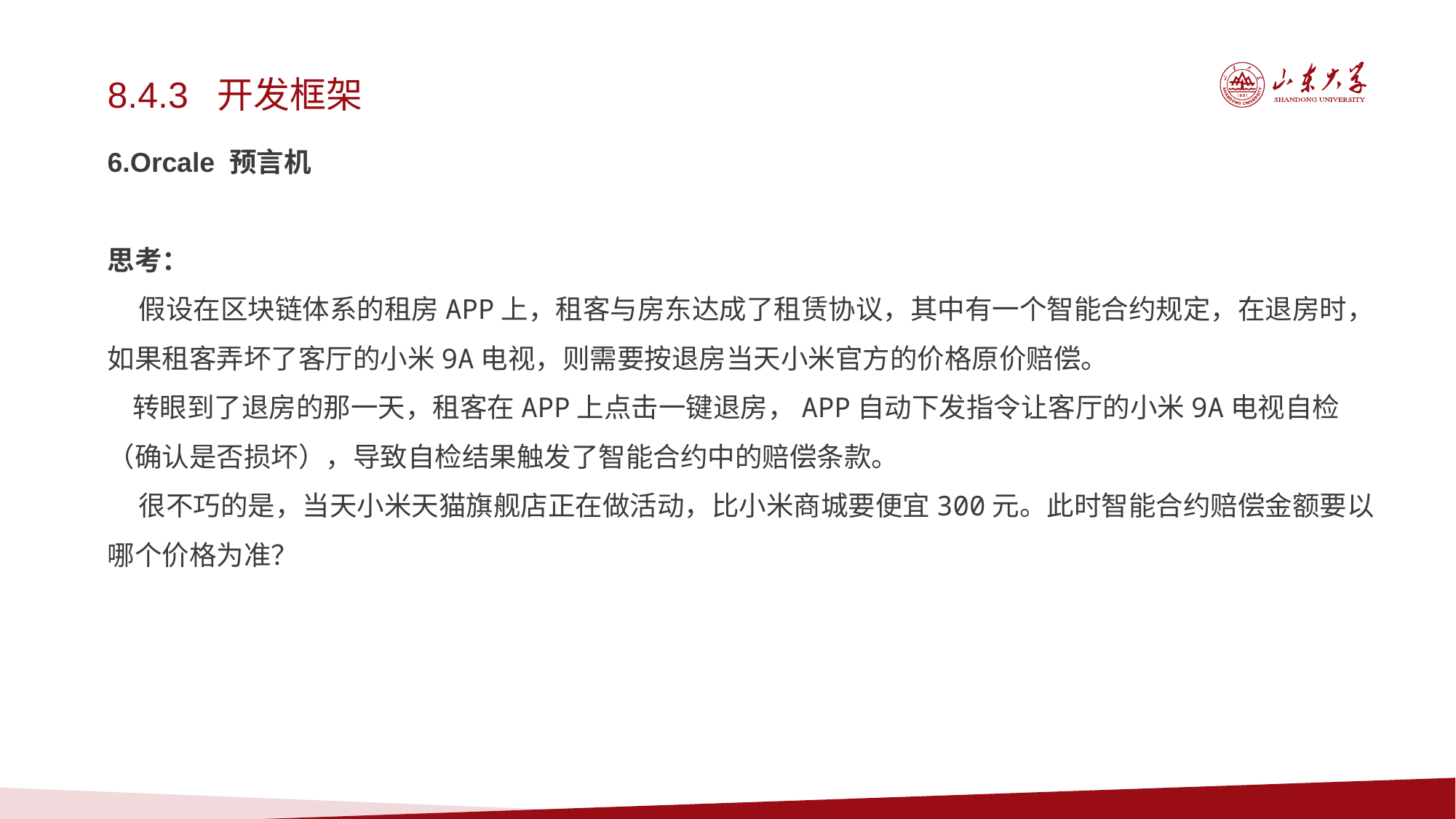

8.4.3  开发框架
6.Orcale 预言机

思考：
    假设在区块链体系的租房APP上，租客与房东达成了租赁协议，其中有一个智能合约规定，在退房时，如果租客弄坏了客厅的小米9A电视，则需要按退房当天小米官方的价格原价赔偿。
   转眼到了退房的那一天，租客在APP上点击一键退房，APP自动下发指令让客厅的小米9A电视自检（确认是否损坏），导致自检结果触发了智能合约中的赔偿条款。
    很不巧的是，当天小米天猫旗舰店正在做活动，比小米商城要便宜300元。此时智能合约赔偿金额要以哪个价格为准？